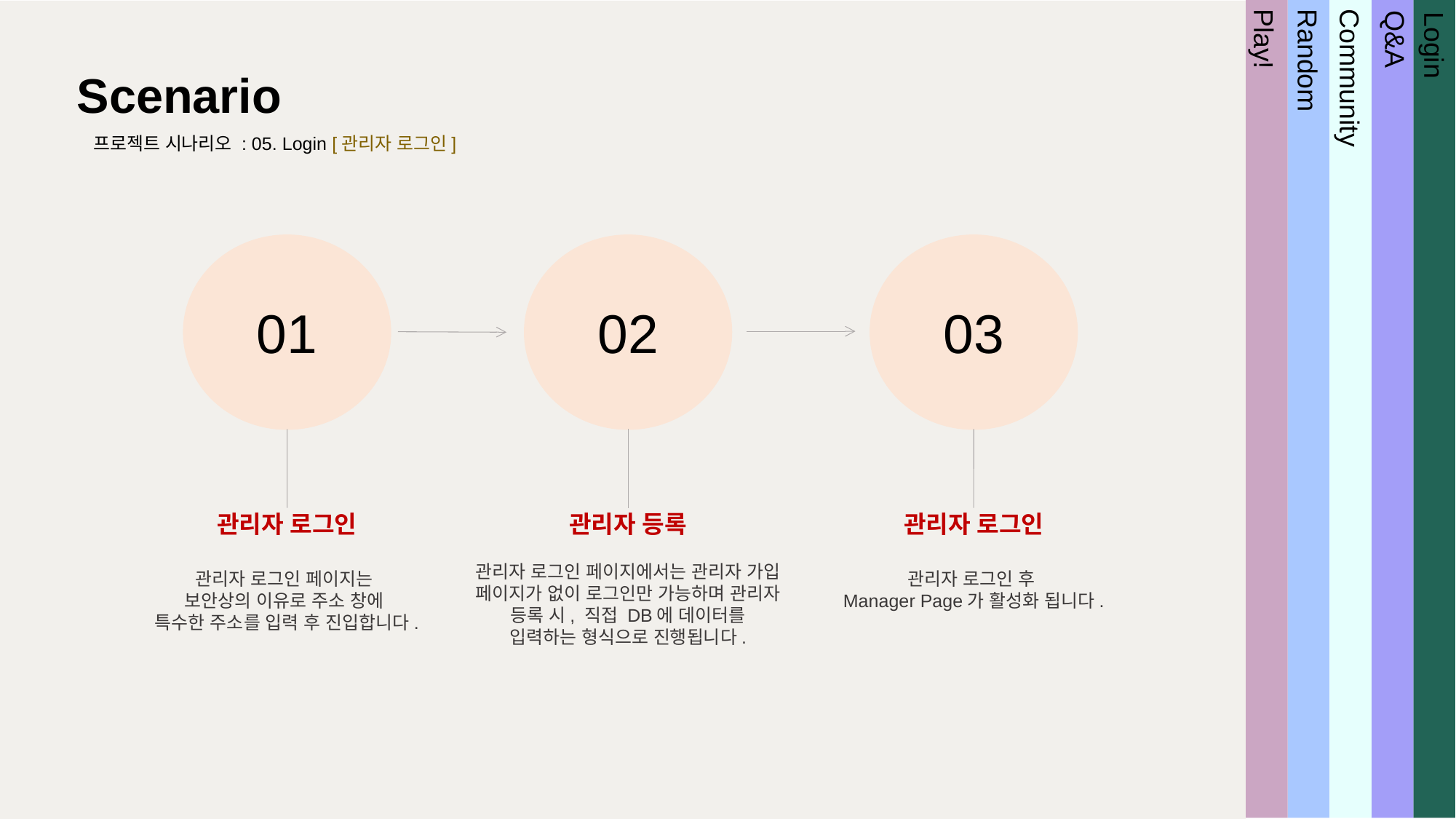

Scenario
프로젝트 시나리오 : 05. Login [관리자 로그인]
Community
Random
Play!
Login
Q&A

01
02
03
관리자 로그인

관리자 로그인 페이지는
보안상의 이유로 주소 창에
특수한 주소를 입력 후 진입합니다.
관리자 등록

관리자 로그인 페이지에서는 관리자 가입 페이지가 없이 로그인만 가능하며 관리자 등록 시, 직접 DB에 데이터를 입력하는 형식으로 진행됩니다.

관리자 로그인

관리자 로그인 후
Manager Page가 활성화 됩니다.